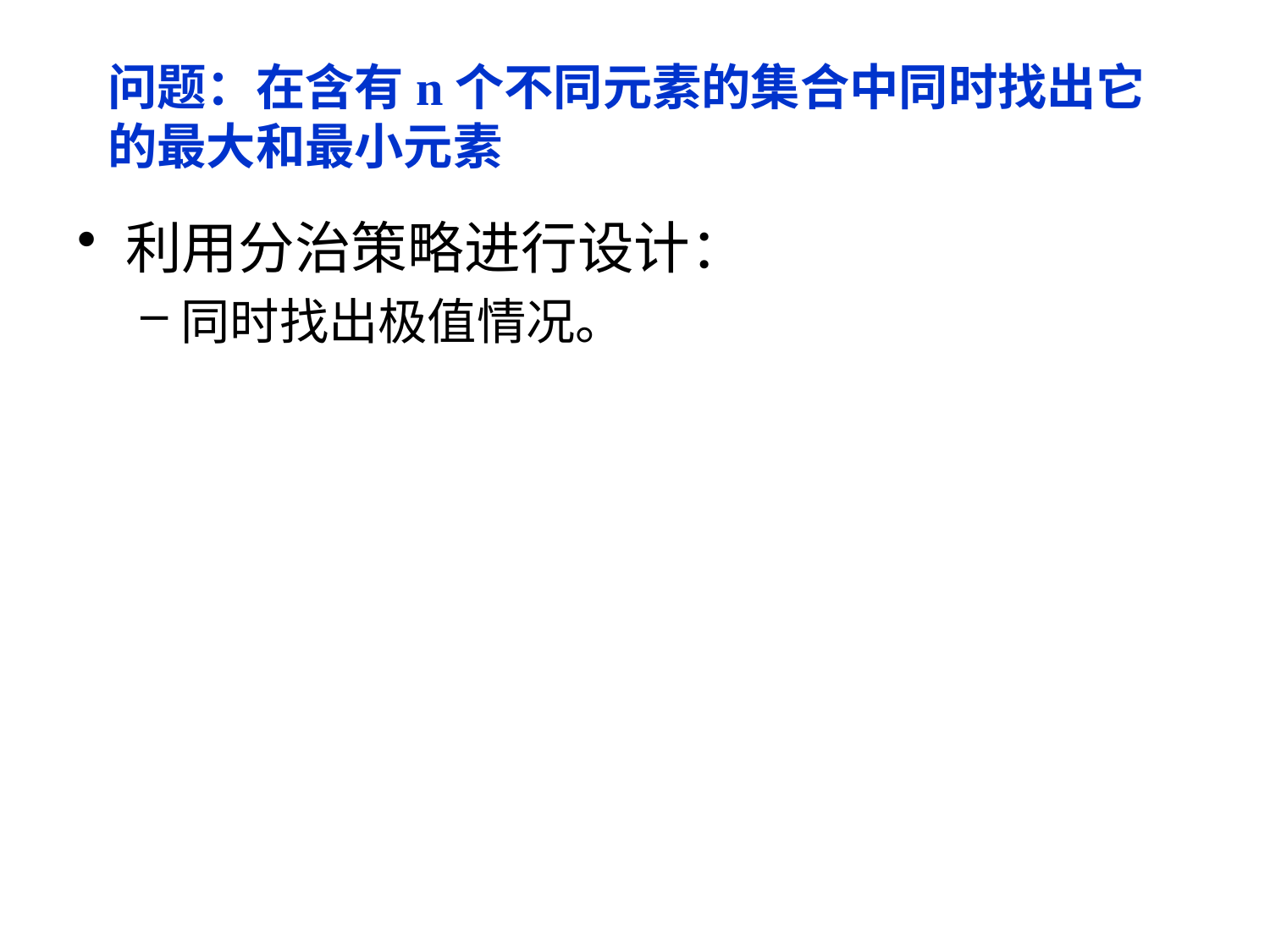

问题：在含有n个不同元素的集合中同时找出它的最大和最小元素
利用分治策略进行设计：
同时找出极值情况。